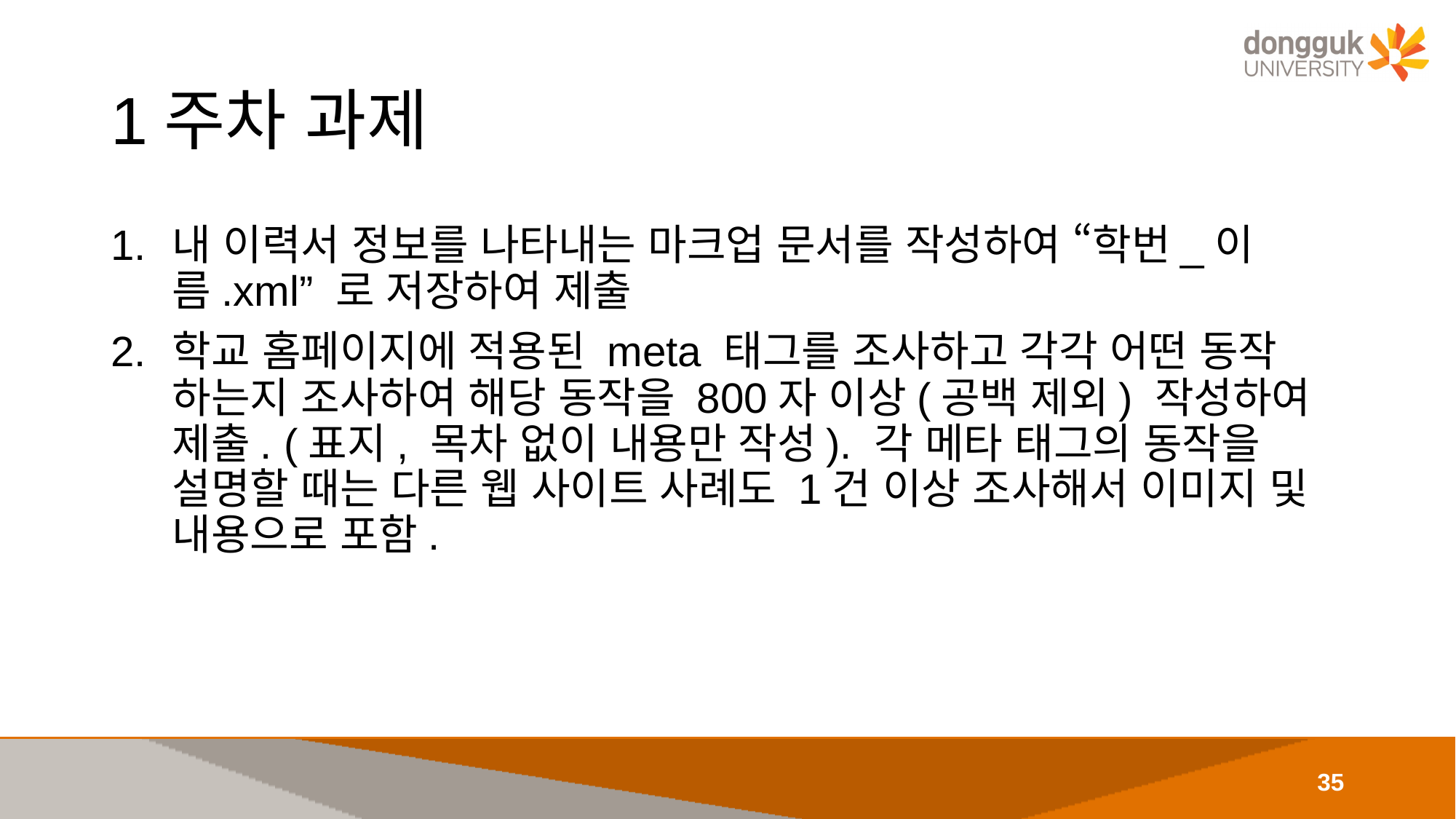

# 1주차 과제
내 이력서 정보를 나타내는 마크업 문서를 작성하여 “학번_이름.xml” 로 저장하여 제출
학교 홈페이지에 적용된 meta 태그를 조사하고 각각 어떤 동작 하는지 조사하여 해당 동작을 800자 이상(공백 제외) 작성하여 제출. (표지, 목차 없이 내용만 작성). 각 메타 태그의 동작을 설명할 때는 다른 웹 사이트 사례도 1건 이상 조사해서 이미지 및 내용으로 포함.
35